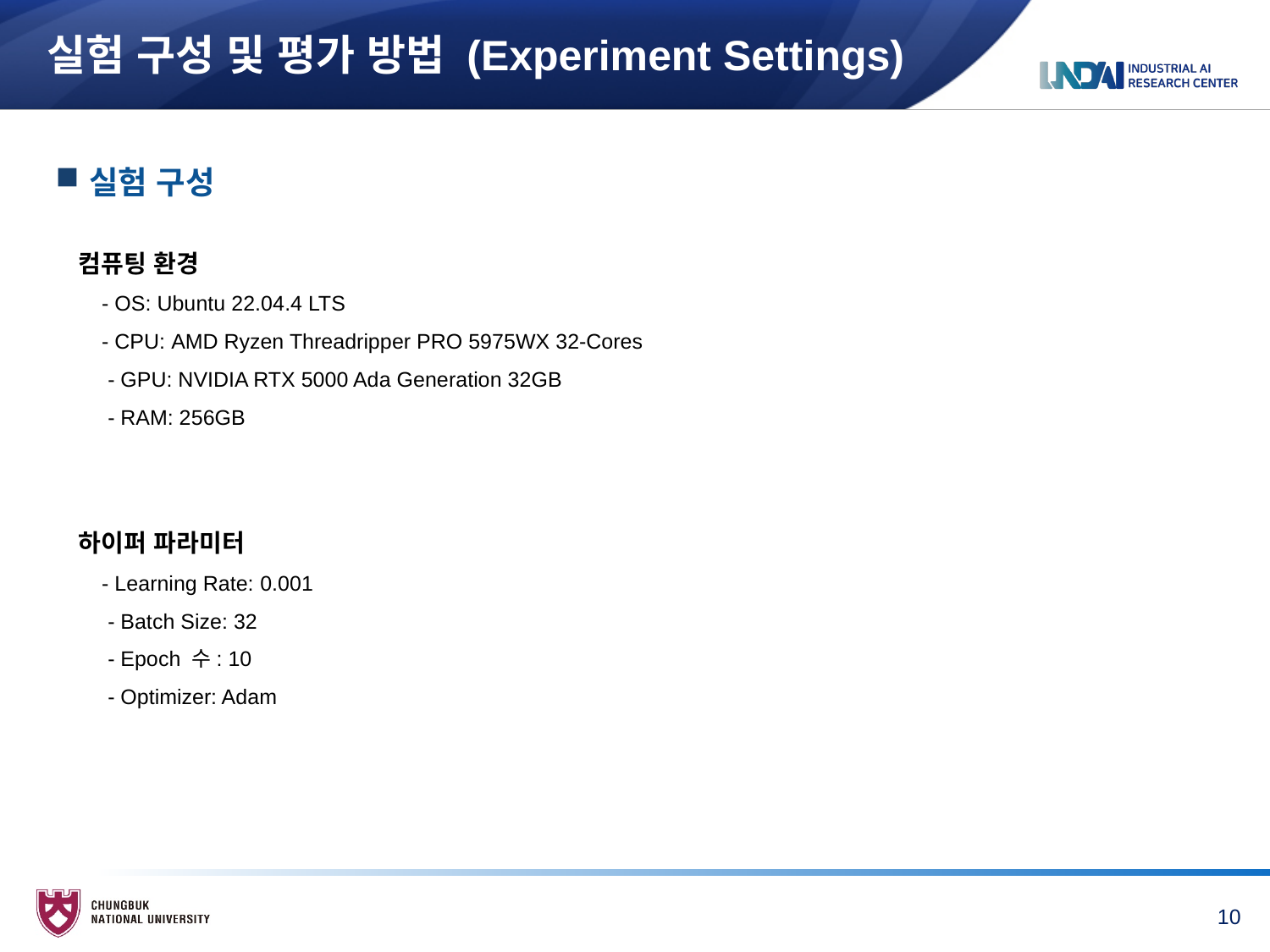

# 실험 구성 및 평가 방법 (Experiment Settings)
실험 구성
컴퓨팅 환경
    - OS: Ubuntu 22.04.4 LTS
    - CPU: AMD Ryzen Threadripper PRO 5975WX 32-Cores
     - GPU: NVIDIA RTX 5000 Ada Generation 32GB
     - RAM: 256GB

하이퍼 파라미터
    - Learning Rate: 0.001
     - Batch Size: 32
     - Epoch 수: 10
     - Optimizer: Adam